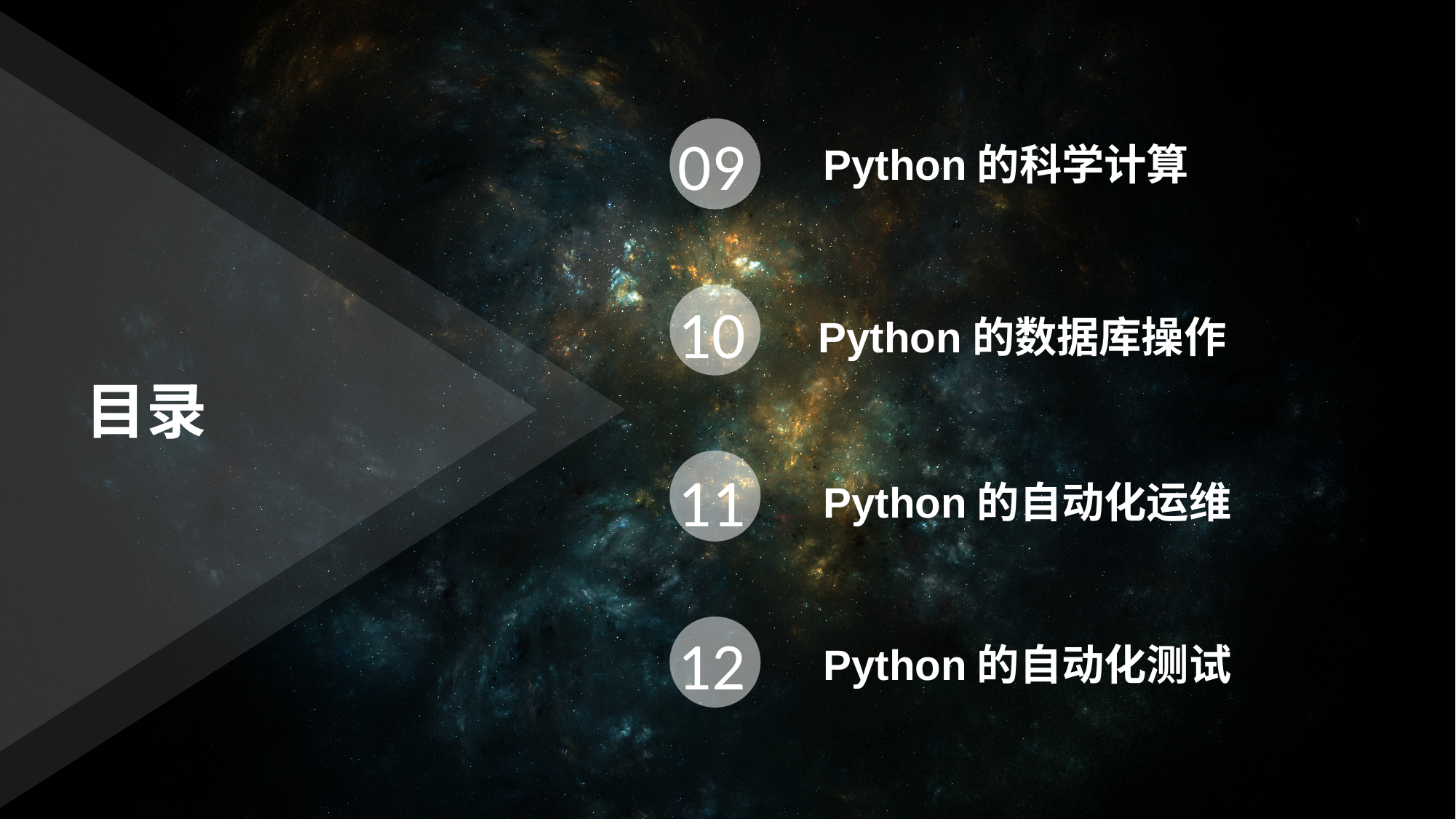

09

Python的科学计算

10
Python的数据库操作
目录

11
Python的自动化运维

12
Python的自动化测试